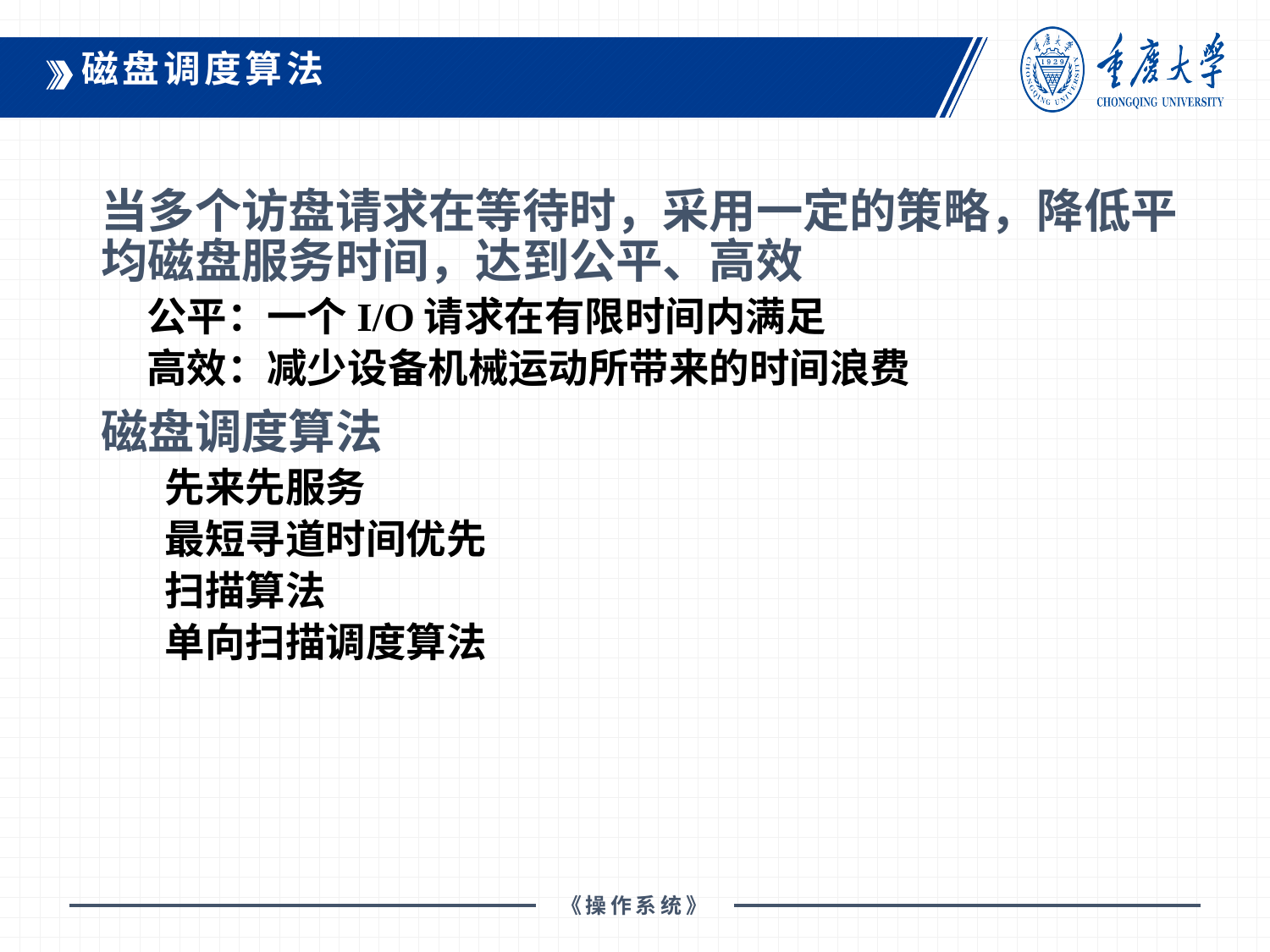

磁盘调度算法
当多个访盘请求在等待时，采用一定的策略，降低平均磁盘服务时间，达到公平、高效
公平：一个I/O请求在有限时间内满足
高效：减少设备机械运动所带来的时间浪费
磁盘调度算法
 先来先服务
 最短寻道时间优先
 扫描算法
 单向扫描调度算法